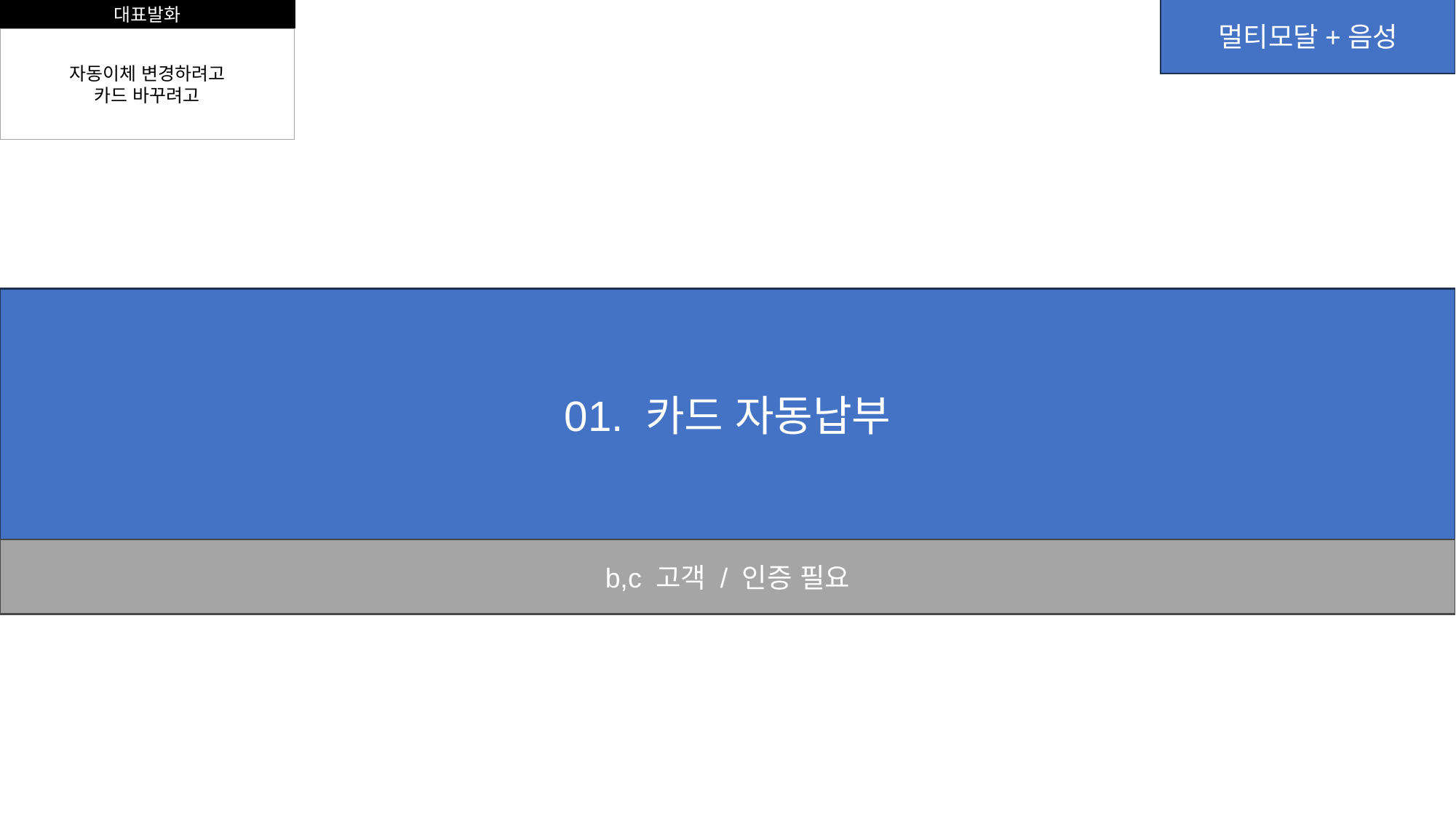

대표발화
멀티모달+음성
자동이체 변경하려고
카드 바꾸려고
01. 카드 자동납부
b,c 고객 / 인증 필요